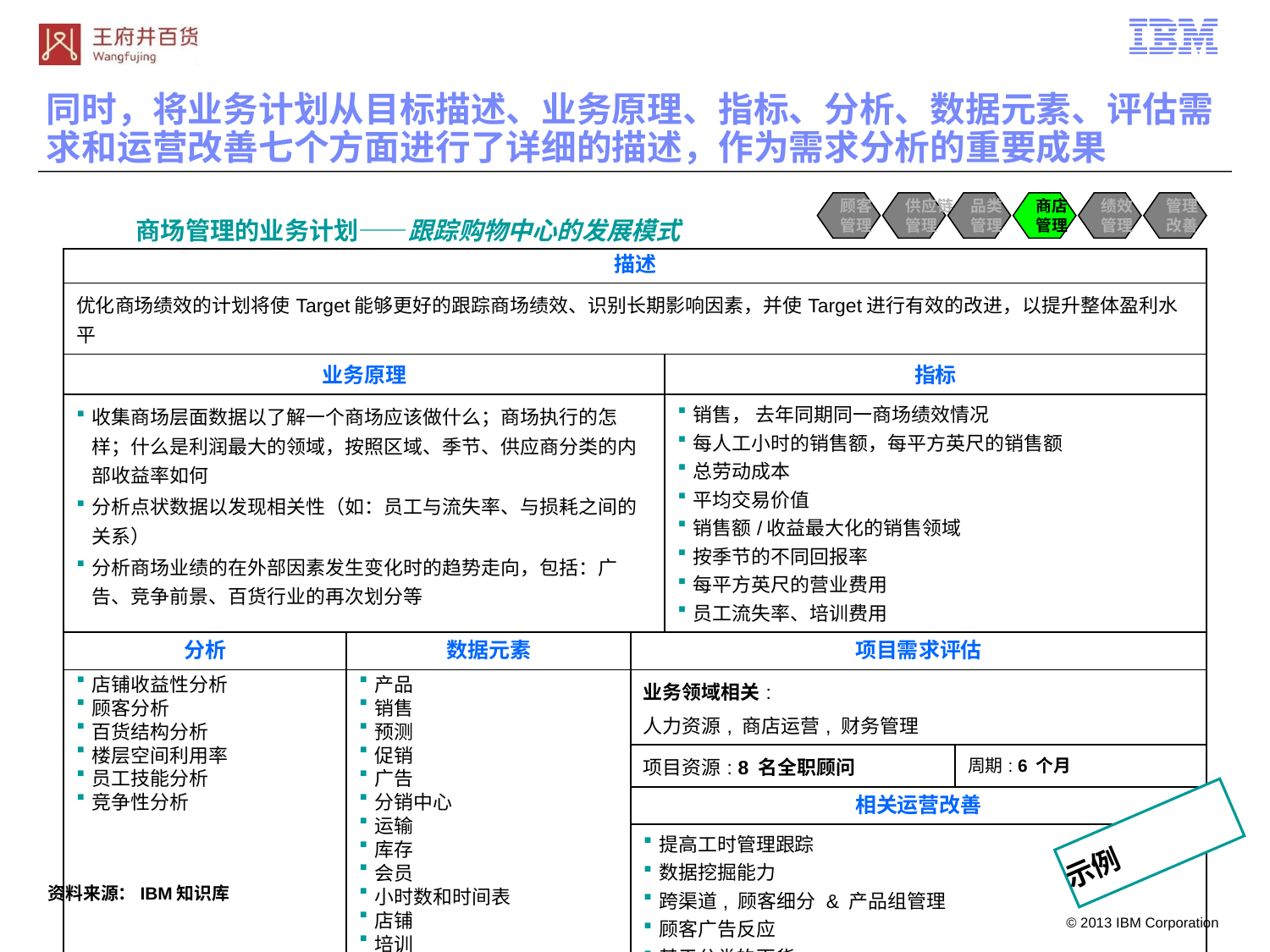

# 同时，将业务计划从目标描述、业务原理、指标、分析、数据元素、评估需求和运营改善七个方面进行了详细的描述，作为需求分析的重要成果
顾客
管理
供应链
管理
品类
管理
商店
管理
绩效
管理
管理
改善
商场管理的业务计划——跟踪购物中心的发展模式
| 描述 |  |  |  |  |
| --- | --- | --- | --- | --- |
| 优化商场绩效的计划将使Target能够更好的跟踪商场绩效、识别长期影响因素，并使Target进行有效的改进，以提升整体盈利水平 |  |  |  |  |
| 业务原理 |  |  | 指标 |  |
| 收集商场层面数据以了解一个商场应该做什么；商场执行的怎样；什么是利润最大的领域，按照区域、季节、供应商分类的内部收益率如何 分析点状数据以发现相关性（如：员工与流失率、与损耗之间的关系） 分析商场业绩的在外部因素发生变化时的趋势走向，包括：广告、竞争前景、百货行业的再次划分等 |  |  | 销售， 去年同期同一商场绩效情况 每人工小时的销售额，每平方英尺的销售额 总劳动成本 平均交易价值 销售额/收益最大化的销售领域 按季节的不同回报率 每平方英尺的营业费用 员工流失率、培训费用 |  |
| 分析 | 数据元素 | 项目需求评估 |  |  |
| 店铺收益性分析 顾客分析 百货结构分析 楼层空间利用率 员工技能分析 竞争性分析 | 产品 销售 预测 促销 广告 分销中心 运输 库存 会员 小时数和时间表 店铺 培训 安全 | 业务领域相关: 人力资源, 商店运营, 财务管理 |  |  |
|  |  | 项目资源: 8 名全职顾问 |  | 周期: 6 个月 |
|  |  | 相关运营改善 |  |  |
|  |  | 提高工时管理跟踪 数据挖掘能力 跨渠道, 顾客细分 & 产品组管理 顾客广告反应 基于分类的百货 企业绩效指标和对标 |  |  |
示例
资料来源：IBM知识库